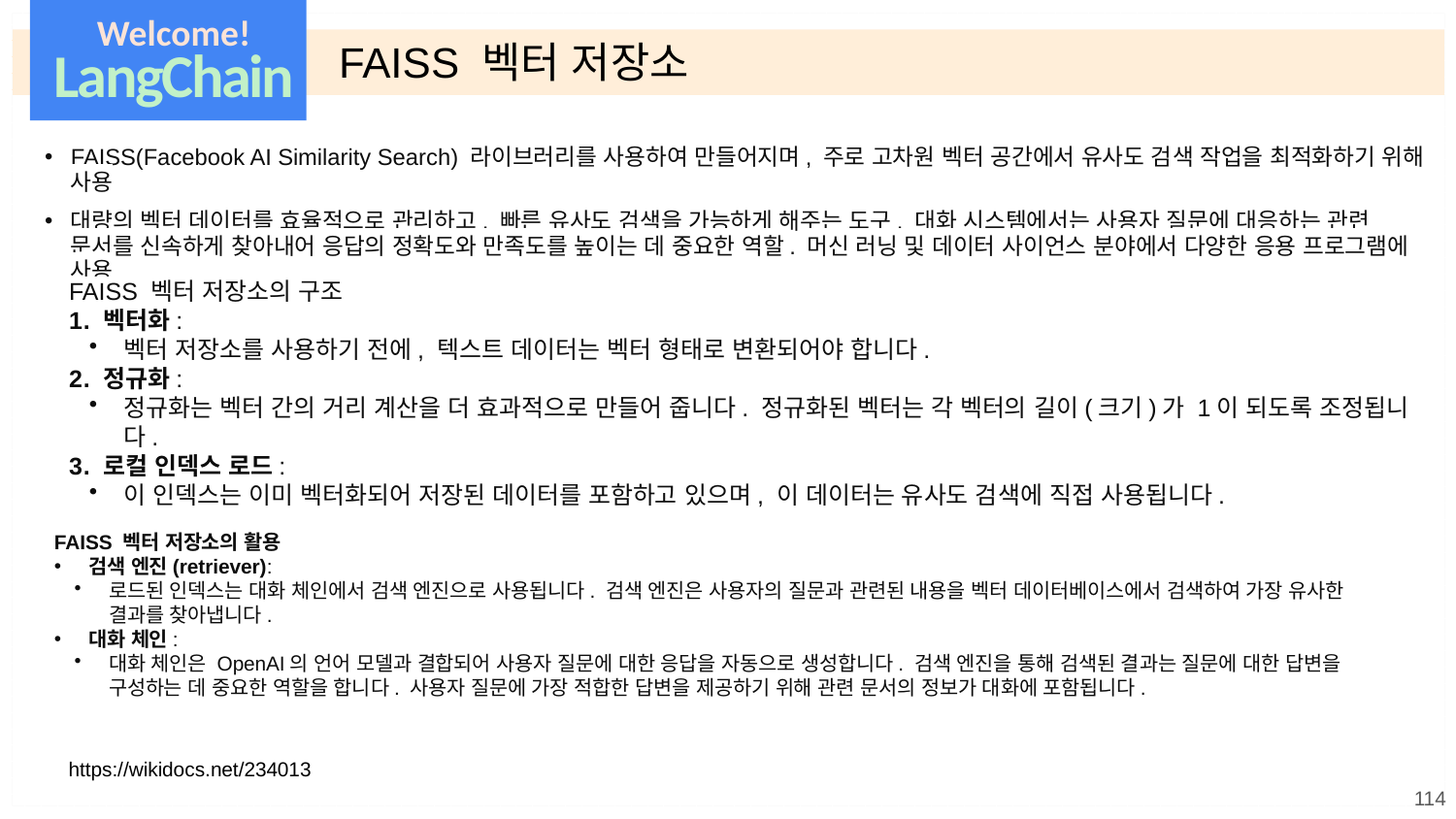

Welcome!

LangChain
FAISS 벡터 저장소
FAISS(Facebook AI Similarity Search) 라이브러리를 사용하여 만들어지며, 주로 고차원 벡터 공간에서 유사도 검색 작업을 최적화하기 위해 사용
대량의 벡터 데이터를 효율적으로 관리하고, 빠른 유사도 검색을 가능하게 해주는 도구. 대화 시스템에서는 사용자 질문에 대응하는 관련 문서를 신속하게 찾아내어 응답의 정확도와 만족도를 높이는 데 중요한 역할. 머신 러닝 및 데이터 사이언스 분야에서 다양한 응용 프로그램에 사용
FAISS 벡터 저장소의 구조
벡터화:
벡터 저장소를 사용하기 전에, 텍스트 데이터는 벡터 형태로 변환되어야 합니다.
정규화:
정규화는 벡터 간의 거리 계산을 더 효과적으로 만들어 줍니다. 정규화된 벡터는 각 벡터의 길이(크기)가 1이 되도록 조정됩니다.
로컬 인덱스 로드:
이 인덱스는 이미 벡터화되어 저장된 데이터를 포함하고 있으며, 이 데이터는 유사도 검색에 직접 사용됩니다.
FAISS 벡터 저장소의 활용
검색 엔진(retriever):
로드된 인덱스는 대화 체인에서 검색 엔진으로 사용됩니다. 검색 엔진은 사용자의 질문과 관련된 내용을 벡터 데이터베이스에서 검색하여 가장 유사한 결과를 찾아냅니다.
대화 체인:
대화 체인은 OpenAI의 언어 모델과 결합되어 사용자 질문에 대한 응답을 자동으로 생성합니다. 검색 엔진을 통해 검색된 결과는 질문에 대한 답변을 구성하는 데 중요한 역할을 합니다. 사용자 질문에 가장 적합한 답변을 제공하기 위해 관련 문서의 정보가 대화에 포함됩니다.
https://wikidocs.net/234013
114